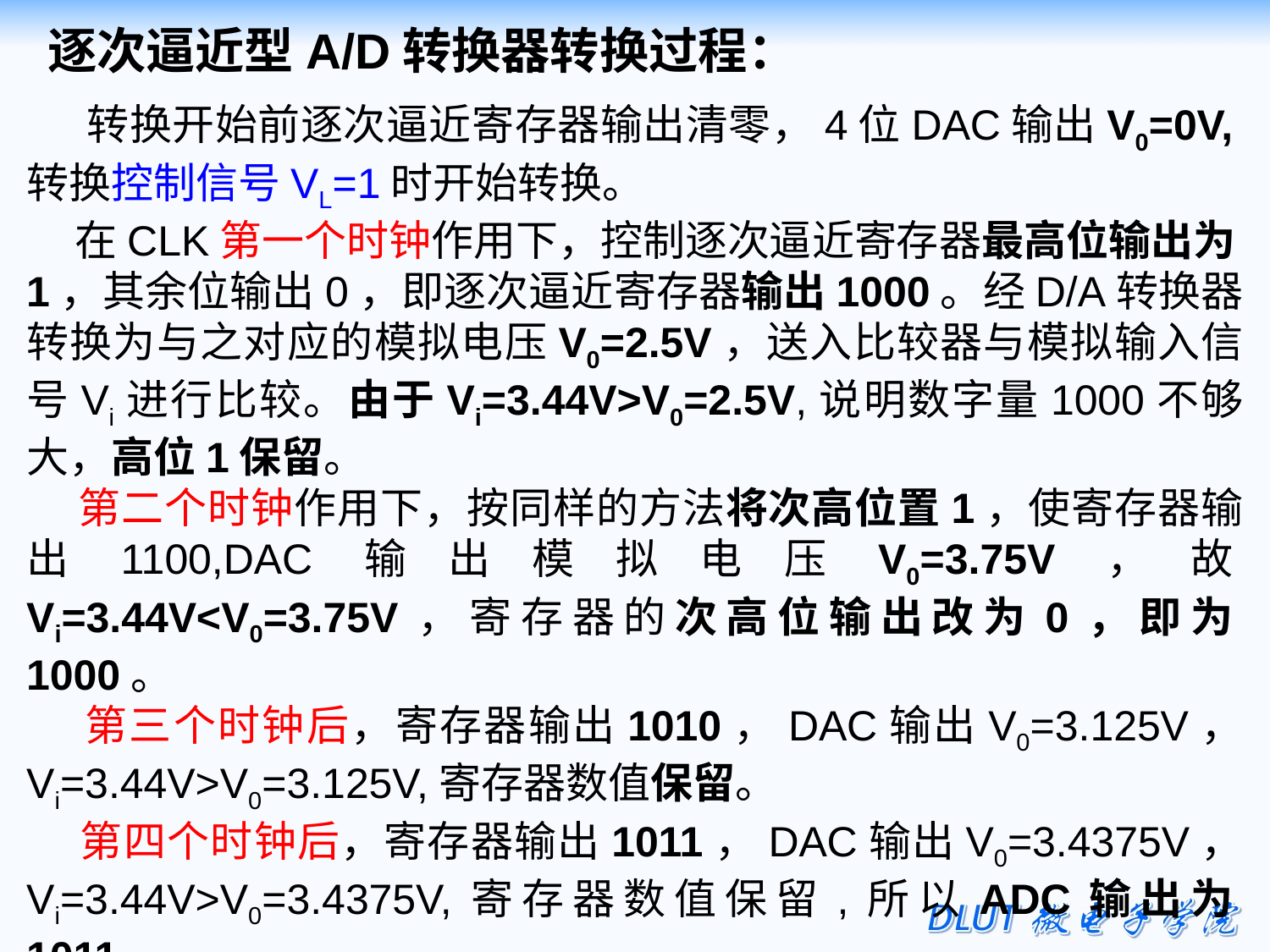

逐次逼近型A/D转换器转换过程：
     转换开始前逐次逼近寄存器输出清零，4位DAC输出V0=0V,转换控制信号VL=1时开始转换。
    在CLK第一个时钟作用下，控制逐次逼近寄存器最高位输出为1，其余位输出0，即逐次逼近寄存器输出1000。经D/A转换器转换为与之对应的模拟电压V0=2.5V，送入比较器与模拟输入信号Vi进行比较。由于Vi=3.44V>V0=2.5V,说明数字量1000不够大，高位1保留。
    第二个时钟作用下，按同样的方法将次高位置1，使寄存器输出1100,DAC输出模拟电压V0=3.75V，故Vi=3.44V<V0=3.75V，寄存器的次高位输出改为0，即为1000。
    第三个时钟后，寄存器输出1010，DAC输出V0=3.125V， Vi=3.44V>V0=3.125V,寄存器数值保留。
    第四个时钟后，寄存器输出1011，DAC输出V0=3.4375V， Vi=3.44V>V0=3.4375V,寄存器数值保留,所以ADC输出为1011。
    逐次逼近型A/D转换器的转换时间取决于输出数字位数n和时钟频率，位数越多，时钟频率越低，转换所需要的时间越长。